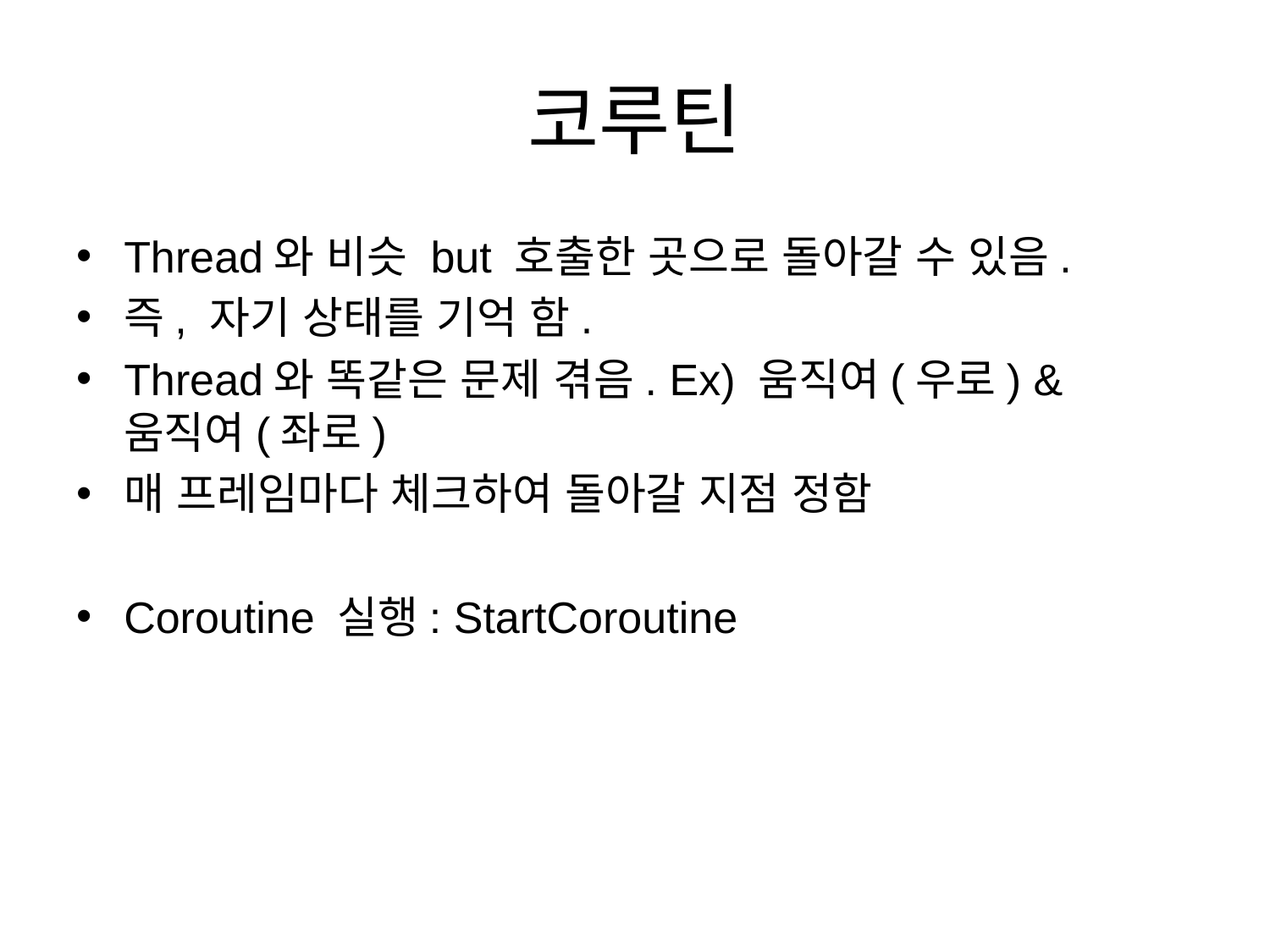

# 코루틴
Thread와 비슷 but 호출한 곳으로 돌아갈 수 있음.
즉, 자기 상태를 기억 함.
Thread와 똑같은 문제 겪음. Ex) 움직여(우로) & 움직여(좌로)
매 프레임마다 체크하여 돌아갈 지점 정함

Coroutine 실행: StartCoroutine